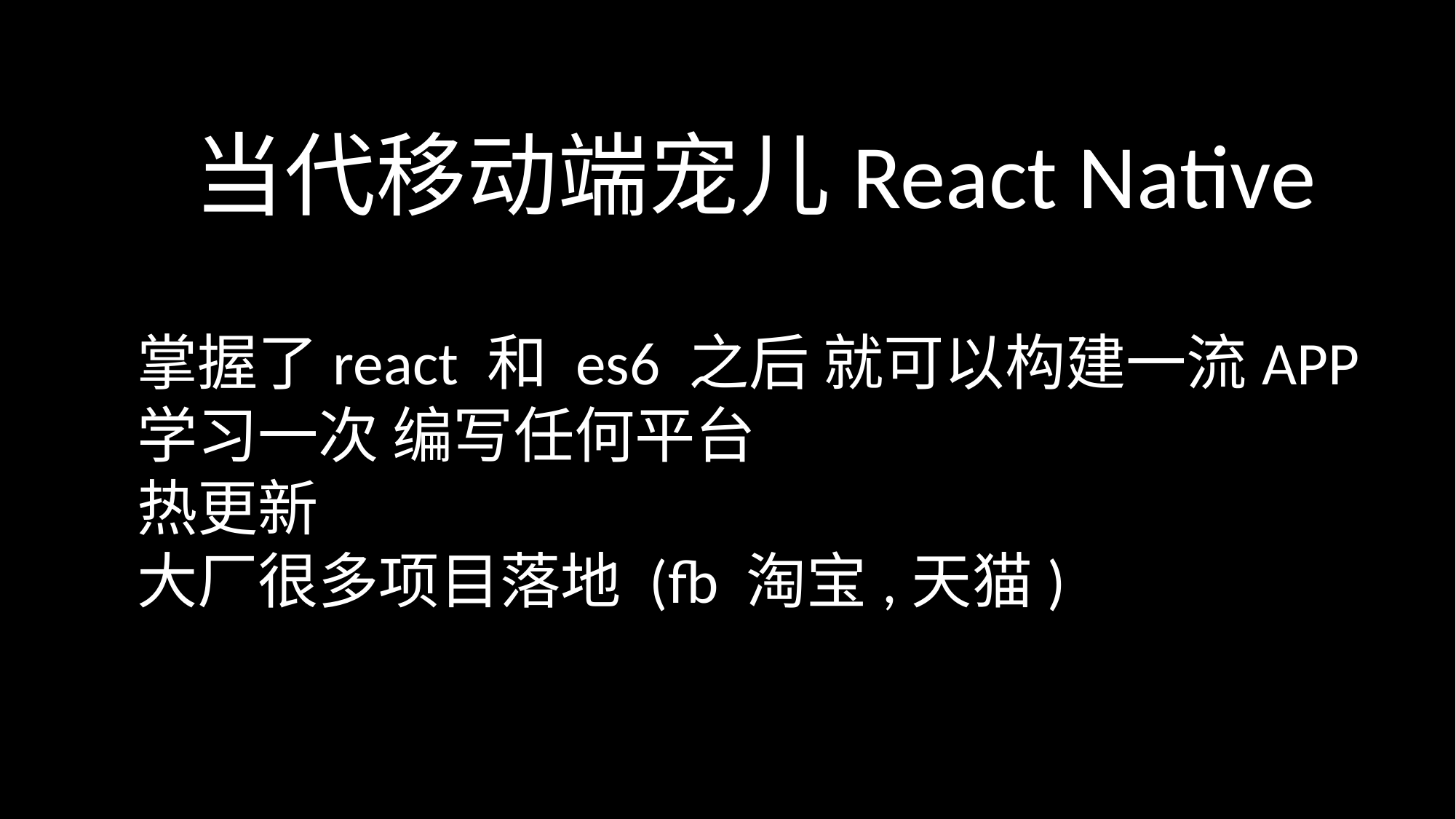

当代移动端宠儿React Native
掌握了react 和 es6 之后 就可以构建一流APP
学习一次 编写任何平台
热更新
大厂很多项目落地 (fb 淘宝,天猫)